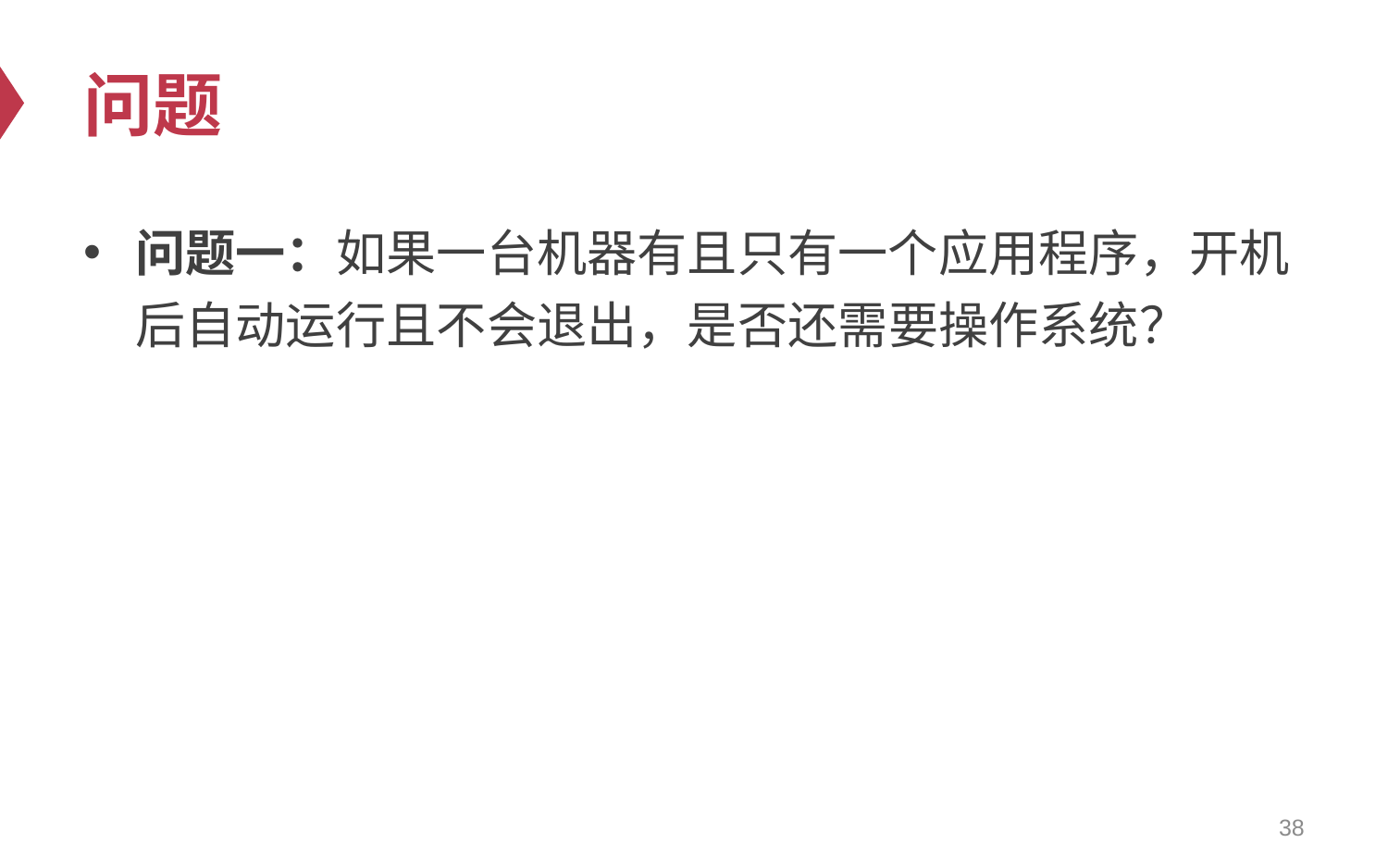

# 问题
问题一：如果一台机器有且只有一个应用程序，开机后自动运行且不会退出，是否还需要操作系统？
38